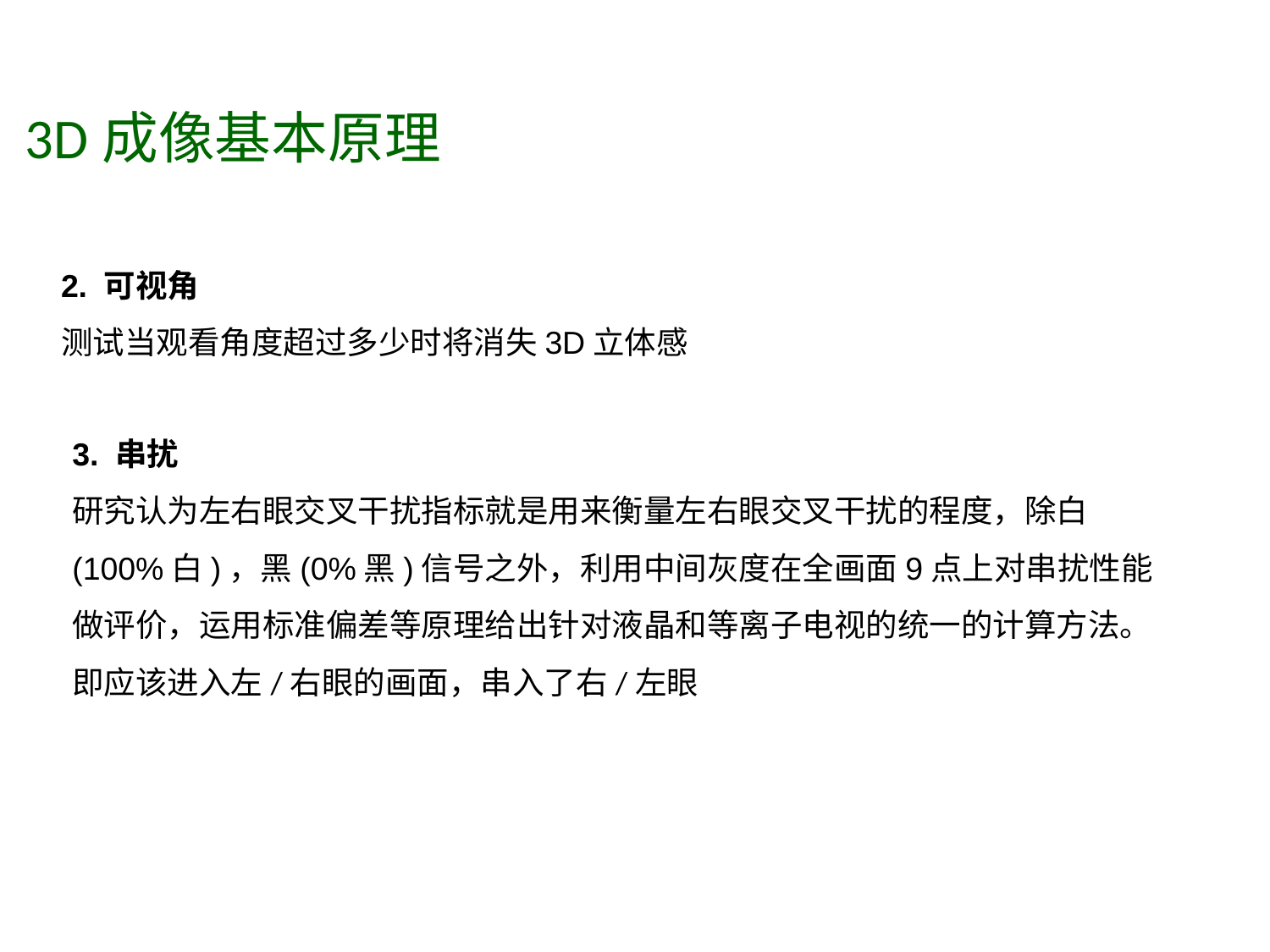

3D成像基本原理
2. 可视角
测试当观看角度超过多少时将消失3D立体感
3. 串扰
研究认为左右眼交叉干扰指标就是用来衡量左右眼交叉干扰的程度，除白(100%白)，黑(0%黑)信号之外，利用中间灰度在全画面9点上对串扰性能做评价，运用标准偏差等原理给出针对液晶和等离子电视的统一的计算方法。即应该进入左/右眼的画面，串入了右/左眼